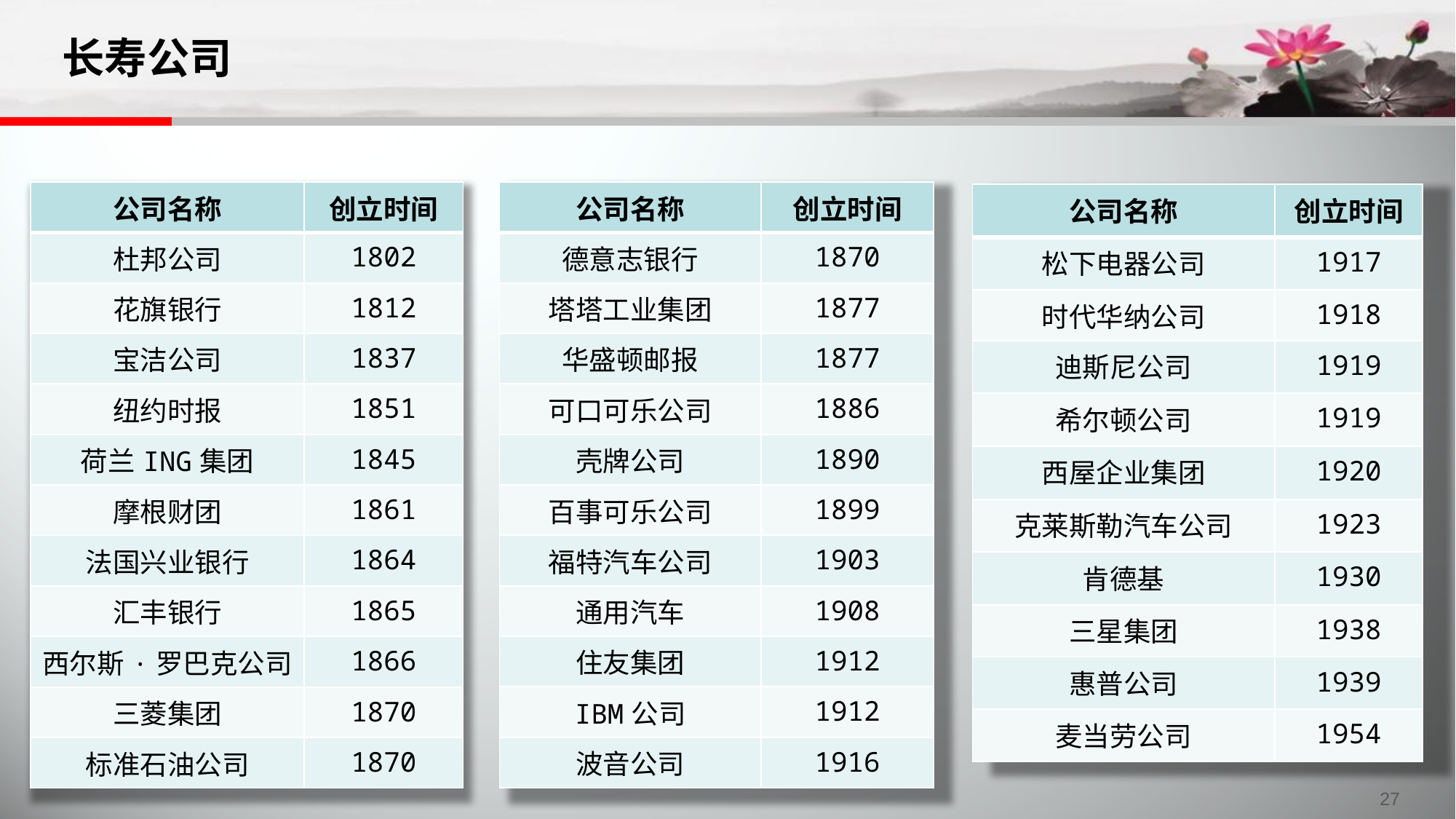

长寿公司
| 公司名称 | 创立时间 |
| --- | --- |
| 德意志银行 | 1870 |
| 塔塔工业集团 | 1877 |
| 华盛顿邮报 | 1877 |
| 可口可乐公司 | 1886 |
| 壳牌公司 | 1890 |
| 百事可乐公司 | 1899 |
| 福特汽车公司 | 1903 |
| 通用汽车 | 1908 |
| 住友集团 | 1912 |
| IBM公司 | 1912 |
| 波音公司 | 1916 |
| 公司名称 | 创立时间 |
| --- | --- |
| 杜邦公司 | 1802 |
| 花旗银行 | 1812 |
| 宝洁公司 | 1837 |
| 纽约时报 | 1851 |
| 荷兰ING集团 | 1845 |
| 摩根财团 | 1861 |
| 法国兴业银行 | 1864 |
| 汇丰银行 | 1865 |
| 西尔斯·罗巴克公司 | 1866 |
| 三菱集团 | 1870 |
| 标准石油公司 | 1870 |
| 公司名称 | 创立时间 |
| --- | --- |
| 松下电器公司 | 1917 |
| 时代华纳公司 | 1918 |
| 迪斯尼公司 | 1919 |
| 希尔顿公司 | 1919 |
| 西屋企业集团 | 1920 |
| 克莱斯勒汽车公司 | 1923 |
| 肯德基 | 1930 |
| 三星集团 | 1938 |
| 惠普公司 | 1939 |
| 麦当劳公司 | 1954 |
27